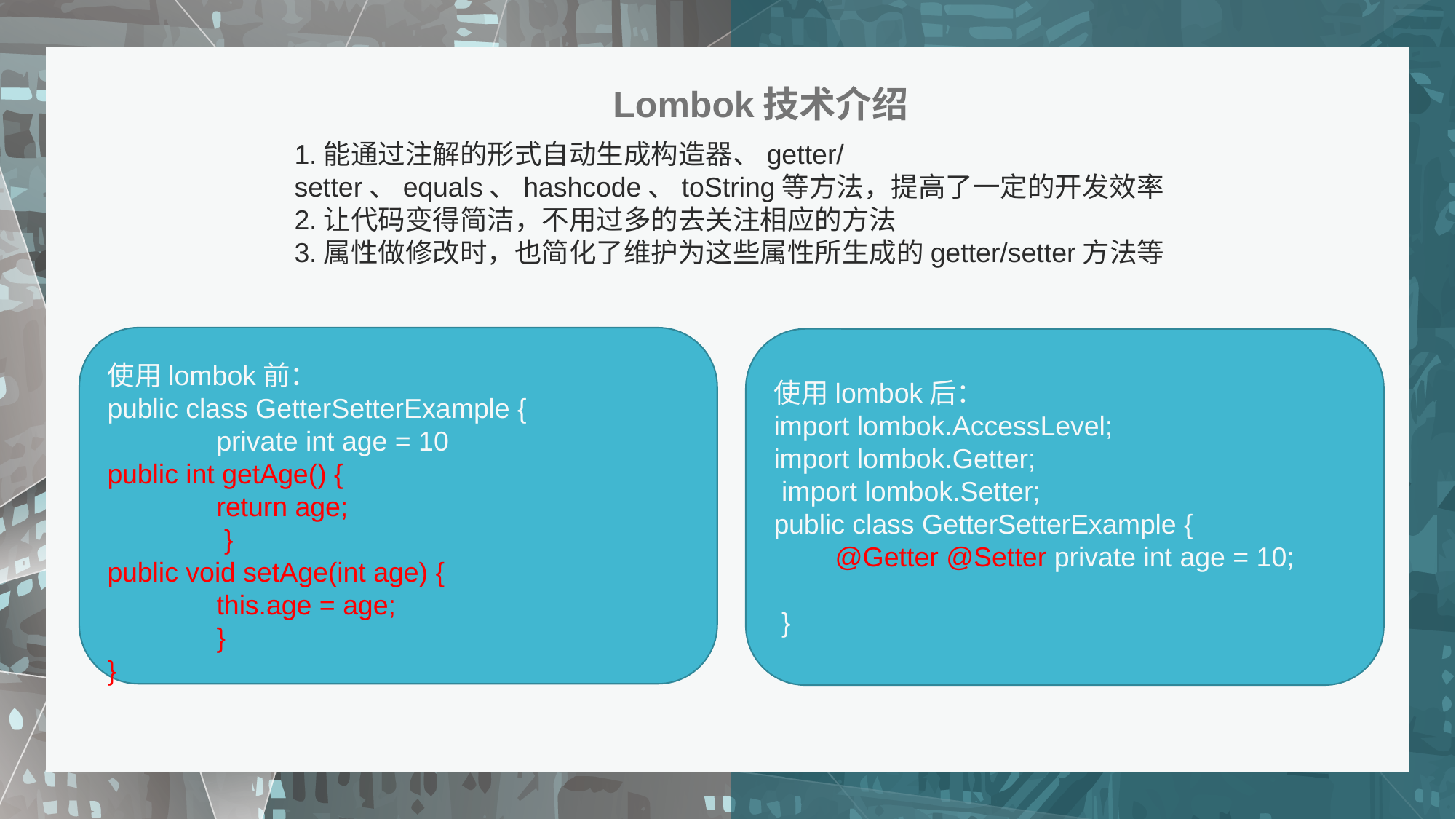

Lombok技术介绍

1.能通过注解的形式自动生成构造器、getter/setter、equals、hashcode、toString等方法，提高了一定的开发效率
2.让代码变得简洁，不用过多的去关注相应的方法
3.属性做修改时，也简化了维护为这些属性所生成的getter/setter方法等

使用lombok前：
public class GetterSetterExample {
 	private int age = 10
public int getAge() {
	return age;
	 }
public void setAge(int age) {
 	this.age = age;
	}
}
使用lombok后：
import lombok.AccessLevel;
import lombok.Getter;
 import lombok.Setter;
public class GetterSetterExample {
        @Getter @Setter private int age = 10;
 }